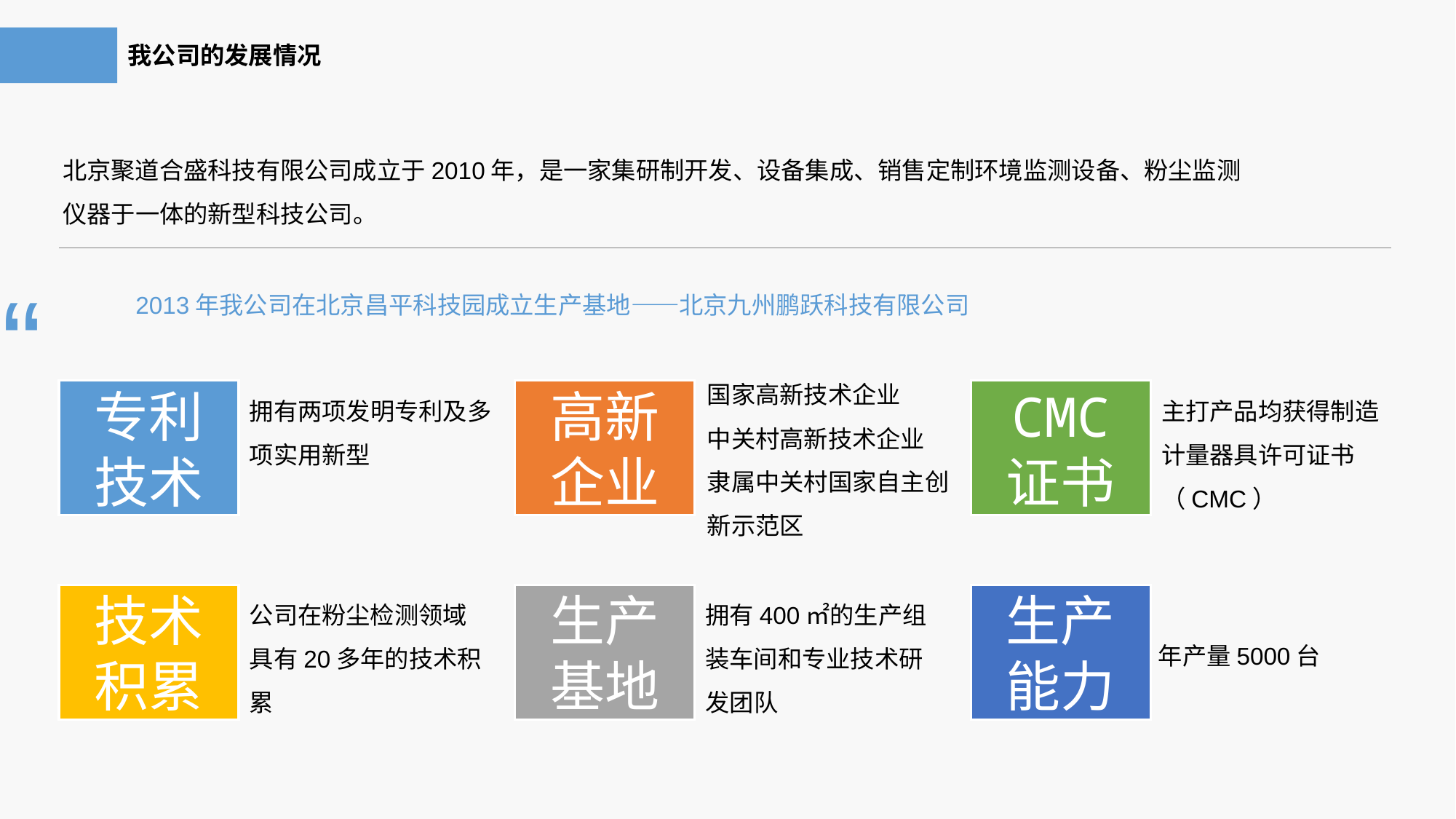

我公司的发展情况
北京聚道合盛科技有限公司成立于2010年，是一家集研制开发、设备集成、销售定制环境监测设备、粉尘监测仪器于一体的新型科技公司。
“
2013年我公司在北京昌平科技园成立生产基地——北京九州鹏跃科技有限公司
国家高新技术企业
中关村高新技术企业
隶属中关村国家自主创新示范区
拥有两项发明专利及多项实用新型
主打产品均获得制造计量器具许可证书（CMC）
专利技术
高新企业
CMC
证书
公司在粉尘检测领域具有20多年的技术积累
拥有400㎡的生产组装车间和专业技术研发团队
技术积累
生产基地
生产能力
年产量5000台